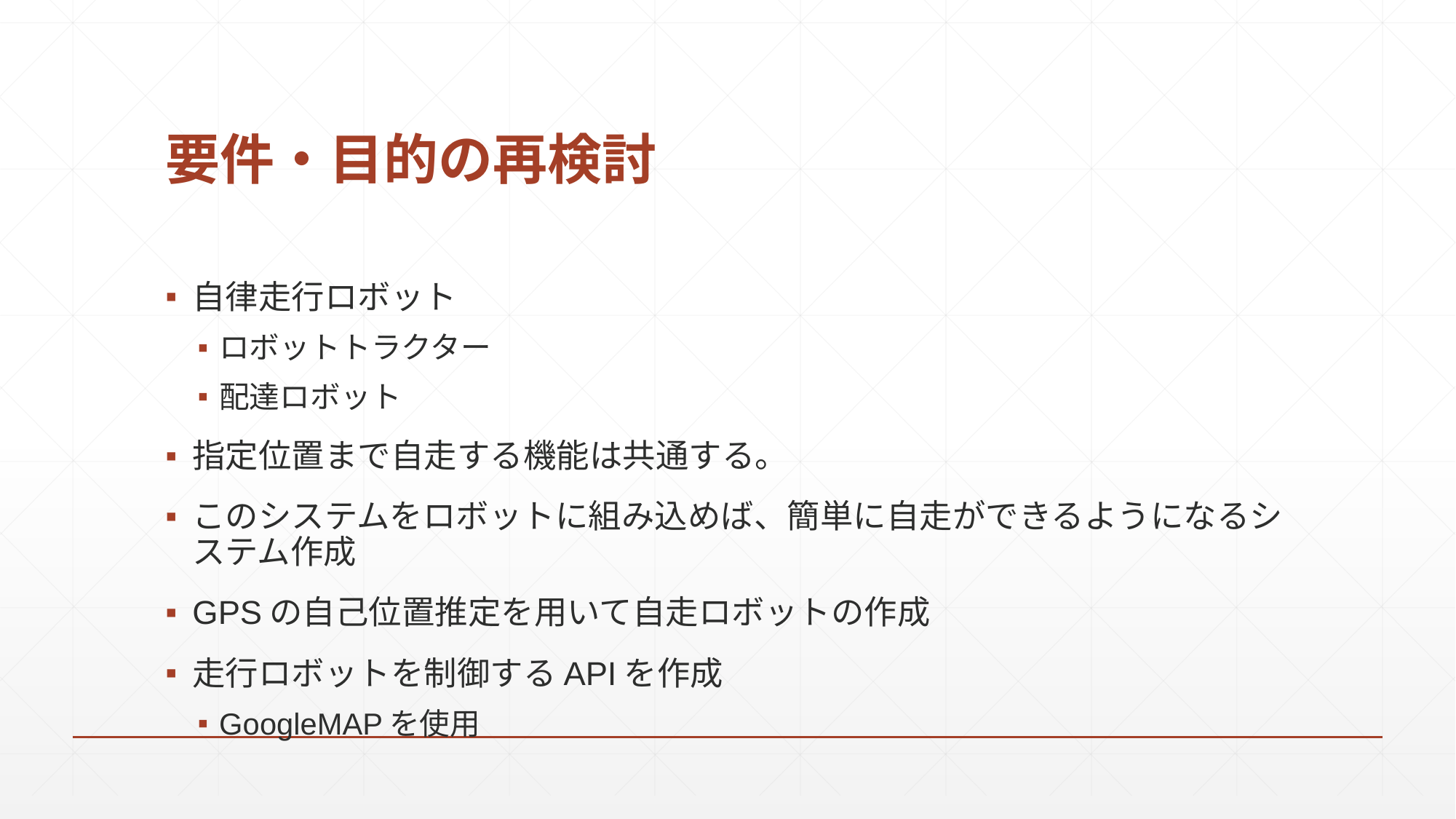

# 要件・目的の再検討
自律走行ロボット
ロボットトラクター
配達ロボット
指定位置まで自走する機能は共通する。
このシステムをロボットに組み込めば、簡単に自走ができるようになるシステム作成
GPSの自己位置推定を用いて自走ロボットの作成
走行ロボットを制御するAPIを作成
GoogleMAPを使用